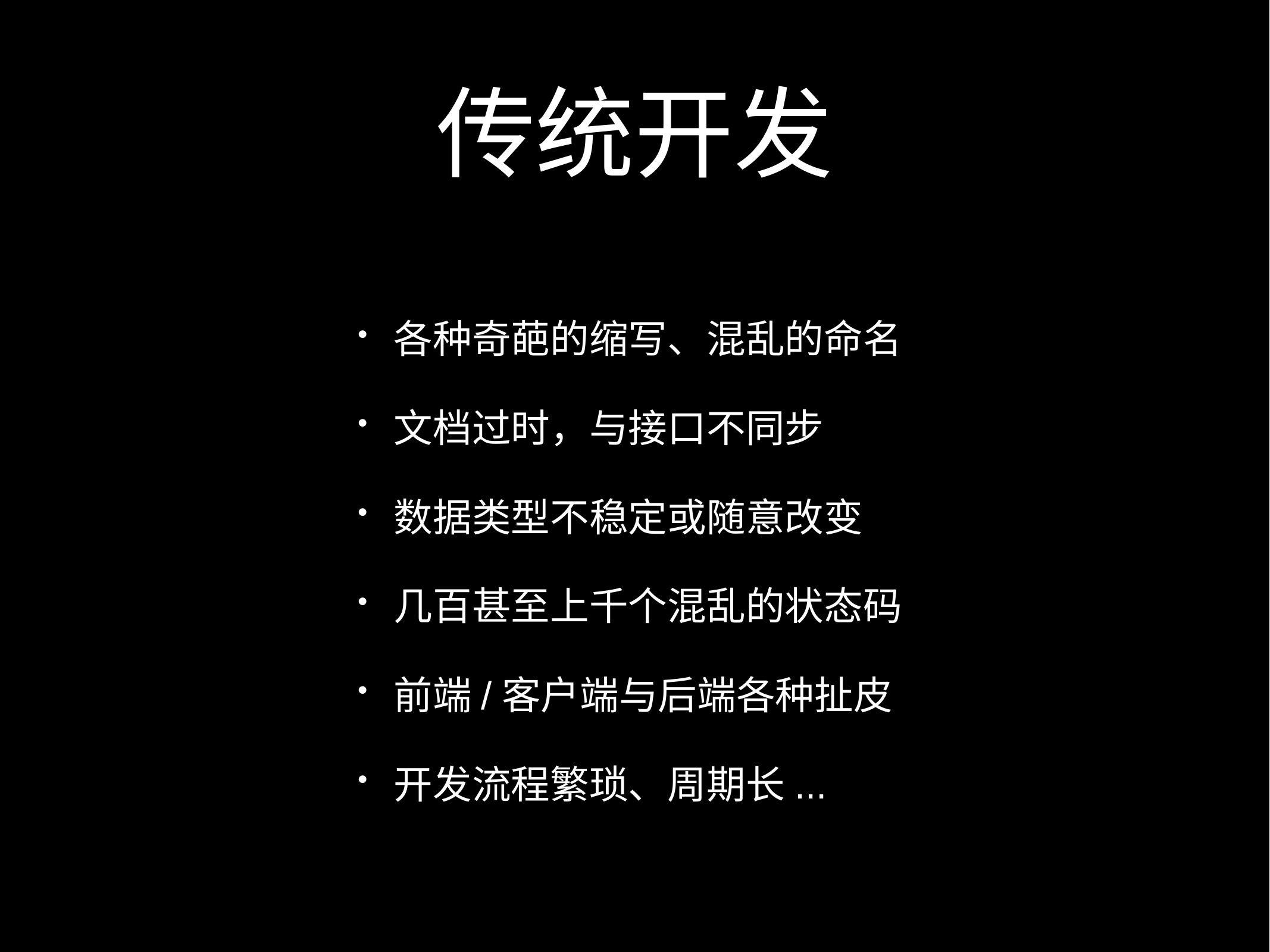

# 传统开发
各种奇葩的缩写、混乱的命名
文档过时，与接口不同步
数据类型不稳定或随意改变
几百甚至上千个混乱的状态码
前端/客户端与后端各种扯皮
开发流程繁琐、周期长...